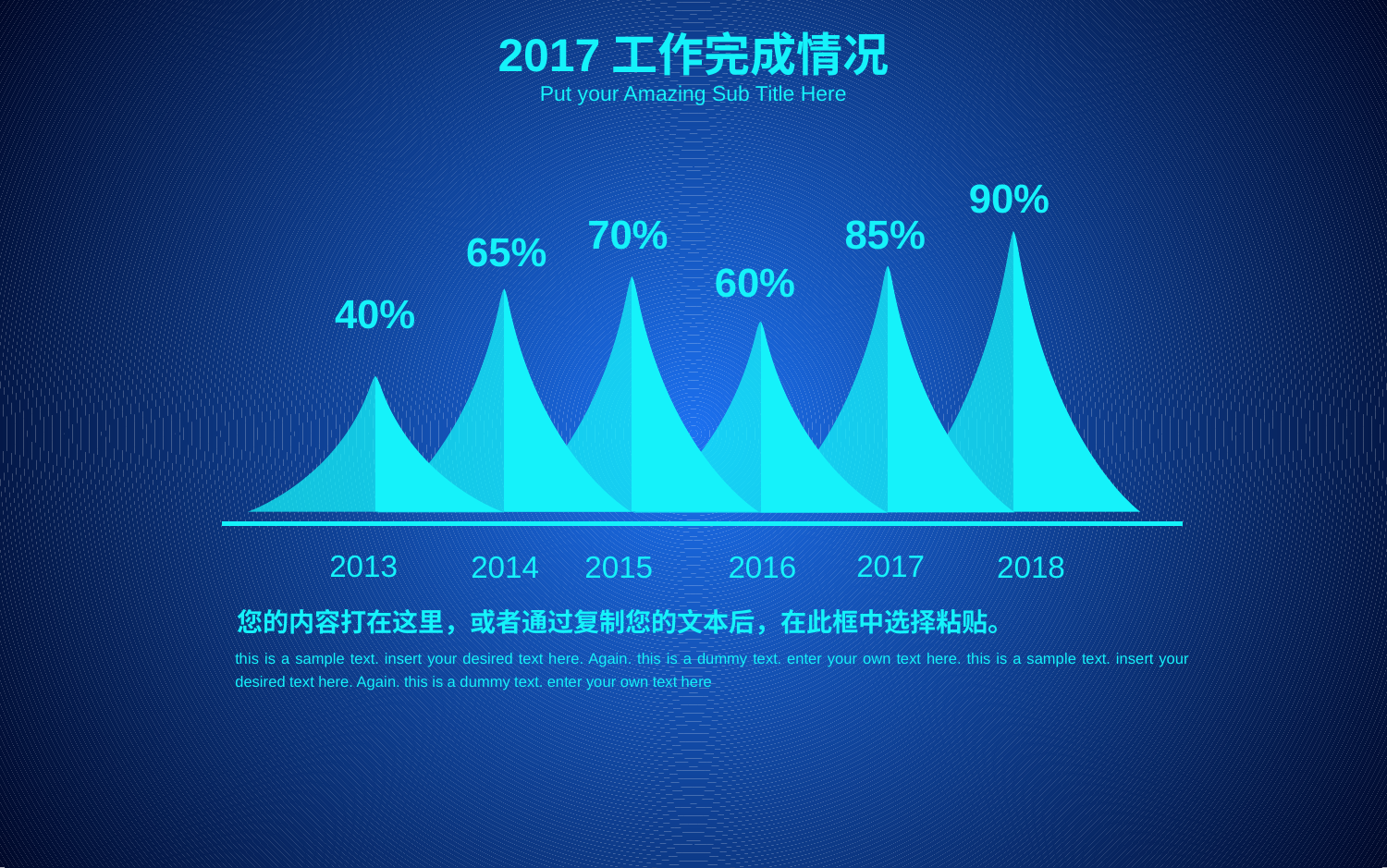

2017工作完成情况
Put your Amazing Sub Title Here
90%
70%
85%
65%

60%

40%

2013
2017
2014
2015
2016
2018
您的内容打在这里，或者通过复制您的文本后，在此框中选择粘贴。
this is a sample text. insert your desired text here. Again. this is a dummy text. enter your own text here. this is a sample text. insert your desired text here. Again. this is a dummy text. enter your own text here